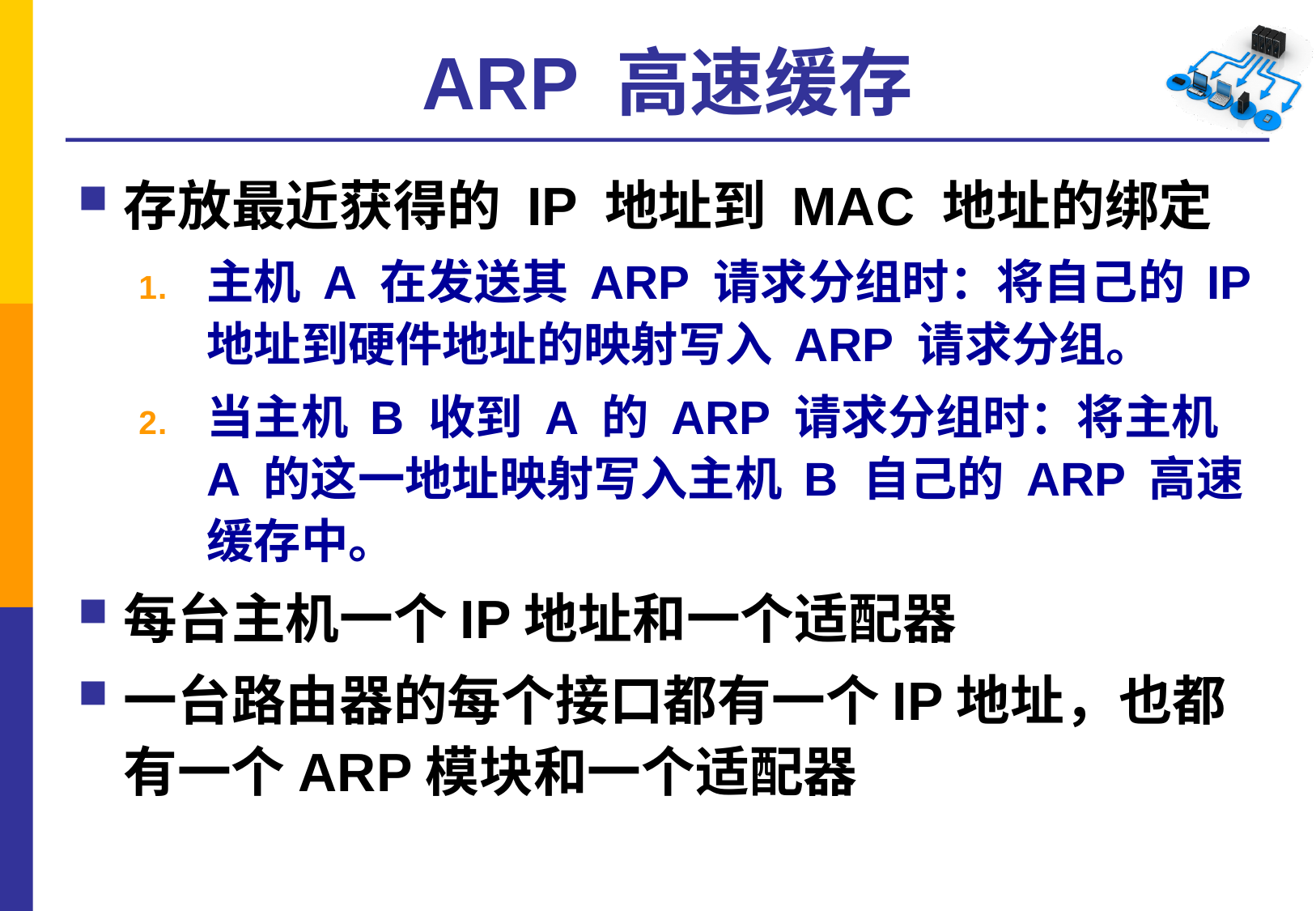

# ARP 高速缓存
存放最近获得的 IP 地址到 MAC 地址的绑定
主机 A 在发送其 ARP 请求分组时：将自己的 IP 地址到硬件地址的映射写入 ARP 请求分组。
当主机 B 收到 A 的 ARP 请求分组时：将主机 A 的这一地址映射写入主机 B 自己的 ARP 高速缓存中。
每台主机一个IP地址和一个适配器
一台路由器的每个接口都有一个IP地址，也都有一个ARP模块和一个适配器